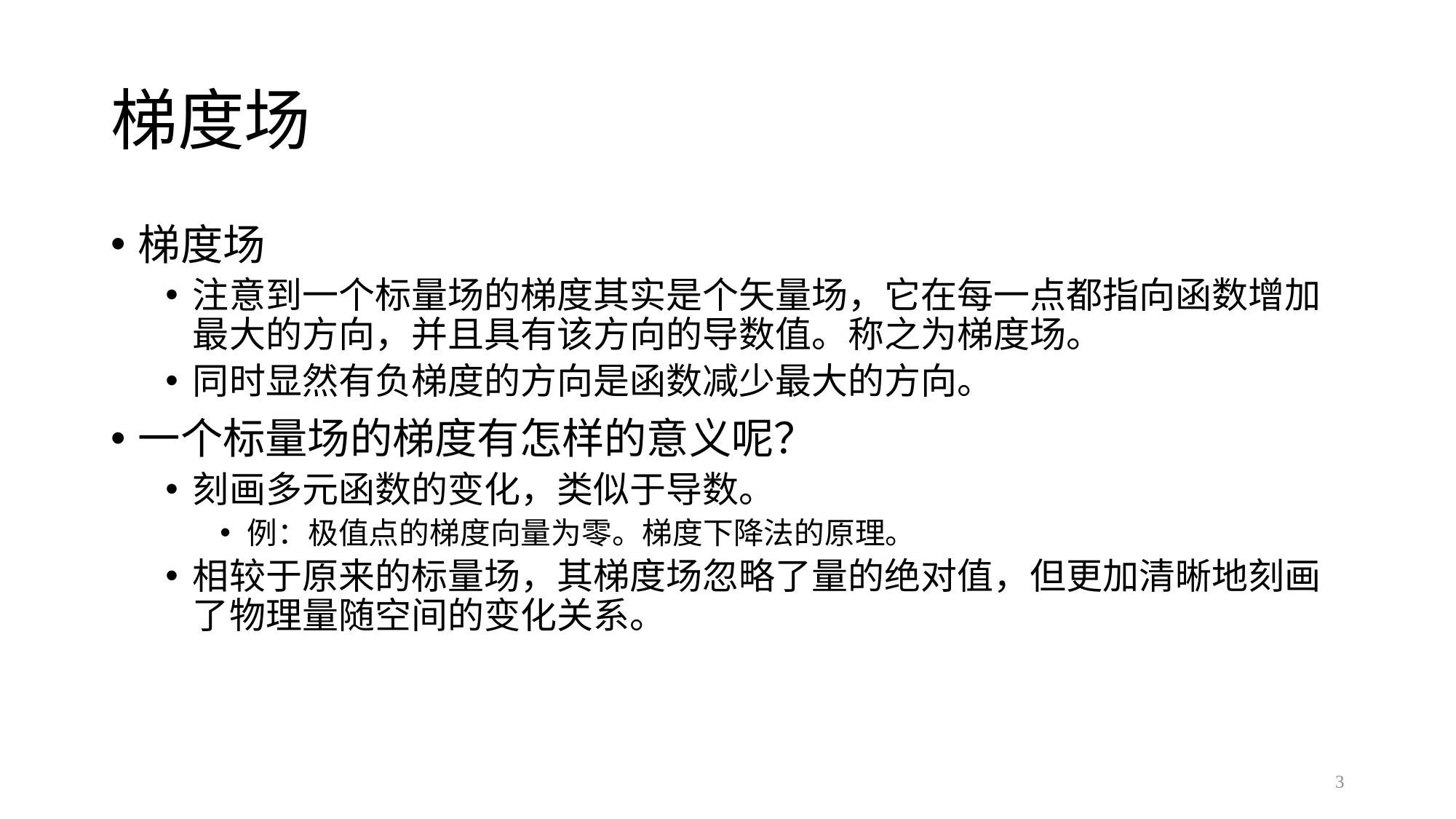

# 梯度场
梯度场
注意到一个标量场的梯度其实是个矢量场，它在每一点都指向函数增加最大的方向，并且具有该方向的导数值。称之为梯度场。
同时显然有负梯度的方向是函数减少最大的方向。
一个标量场的梯度有怎样的意义呢？
刻画多元函数的变化，类似于导数。
例：极值点的梯度向量为零。梯度下降法的原理。
相较于原来的标量场，其梯度场忽略了量的绝对值，但更加清晰地刻画了物理量随空间的变化关系。
3